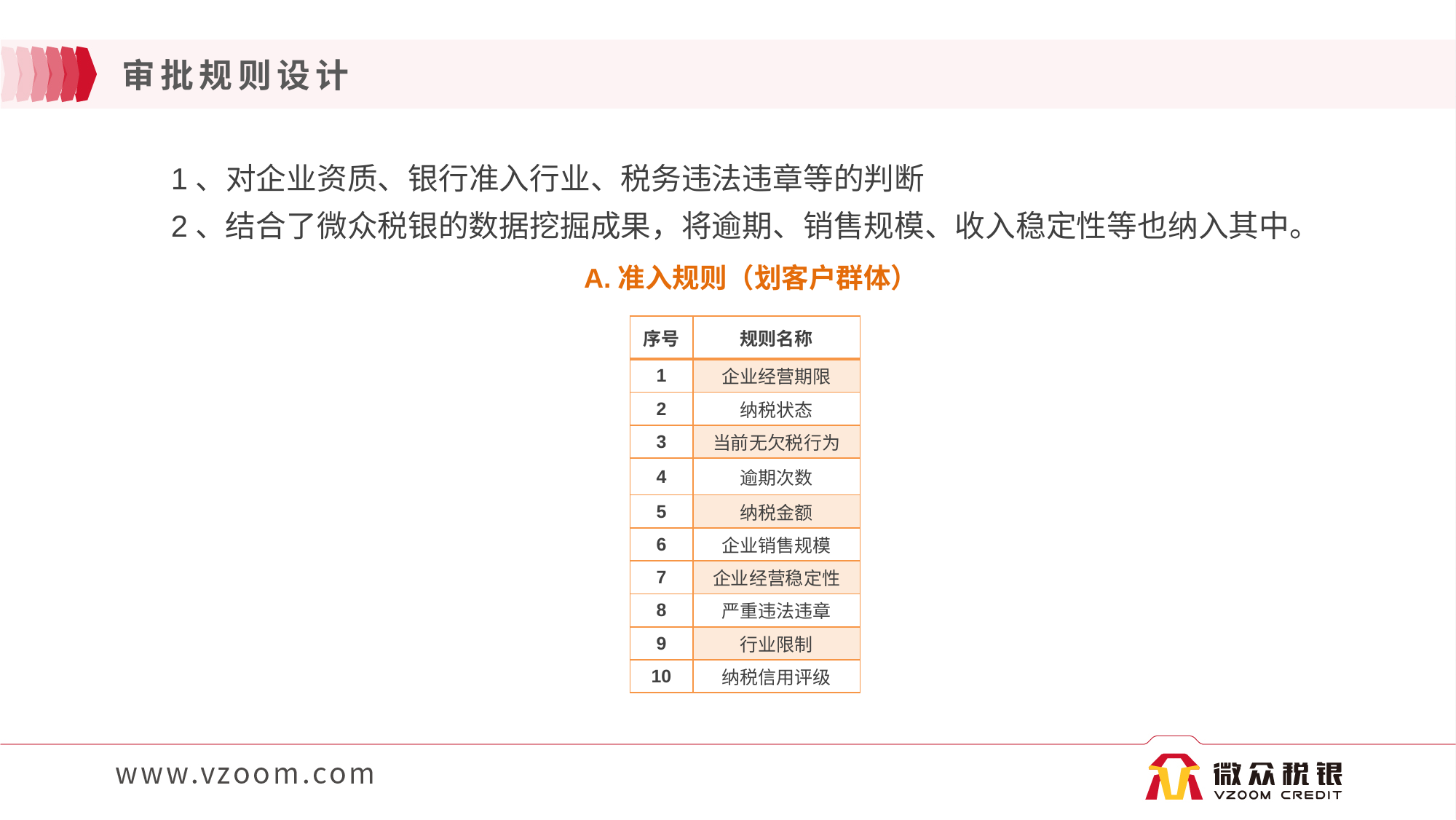

# 审批规则设计
1、对企业资质、银行准入行业、税务违法违章等的判断
2、结合了微众税银的数据挖掘成果，将逾期、销售规模、收入稳定性等也纳入其中。
A.准入规则（划客户群体）
| 序号 | 规则名称 |
| --- | --- |
| 1 | 企业经营期限 |
| 2 | 纳税状态 |
| 3 | 当前无欠税行为 |
| 4 | 逾期次数 |
| 5 | 纳税金额 |
| 6 | 企业销售规模 |
| 7 | 企业经营稳定性 |
| 8 | 严重违法违章 |
| 9 | 行业限制 |
| 10 | 纳税信用评级 |